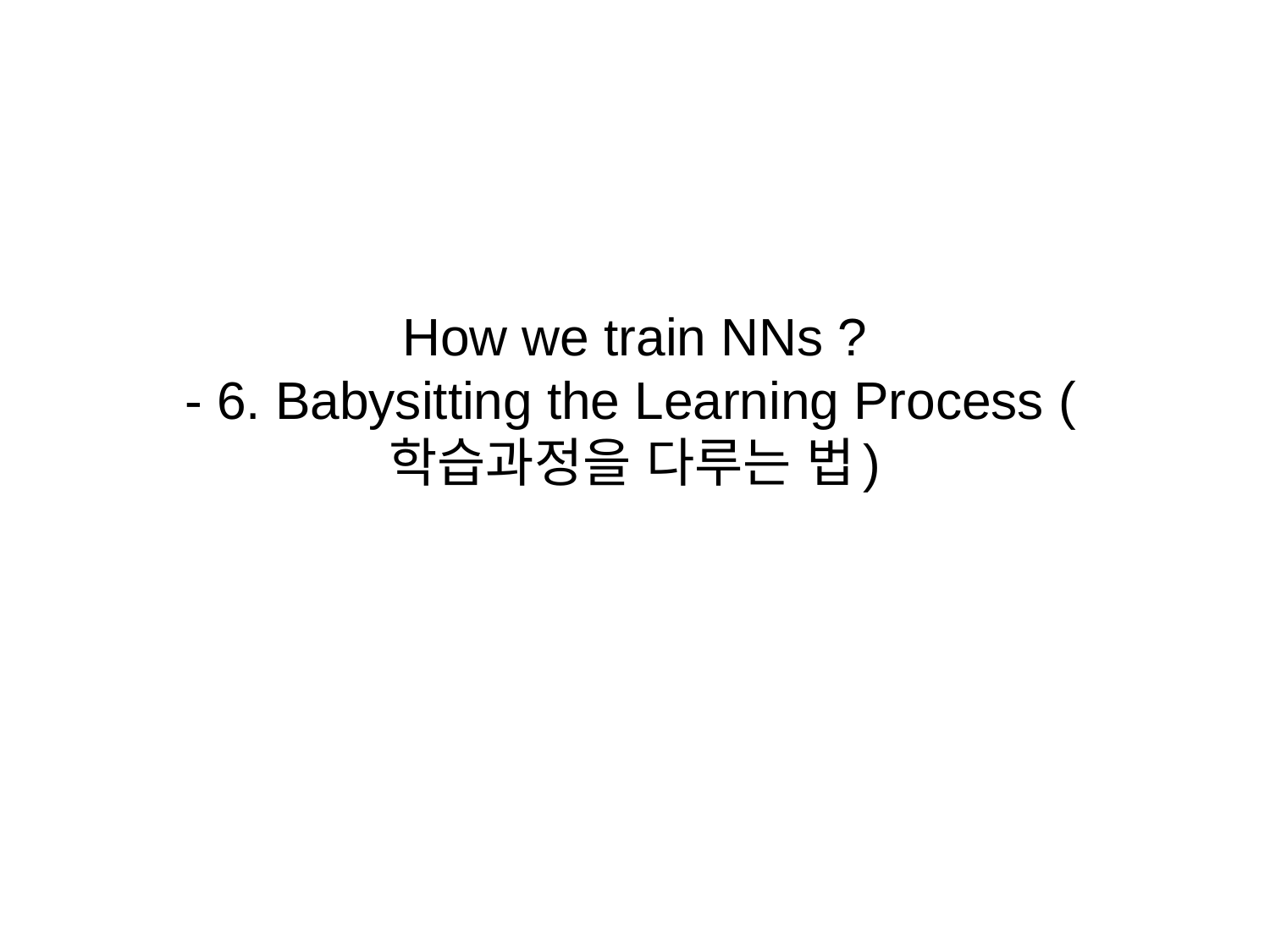

# How we train NNs ? - 6. Babysitting the Learning Process (학습과정을 다루는 법)